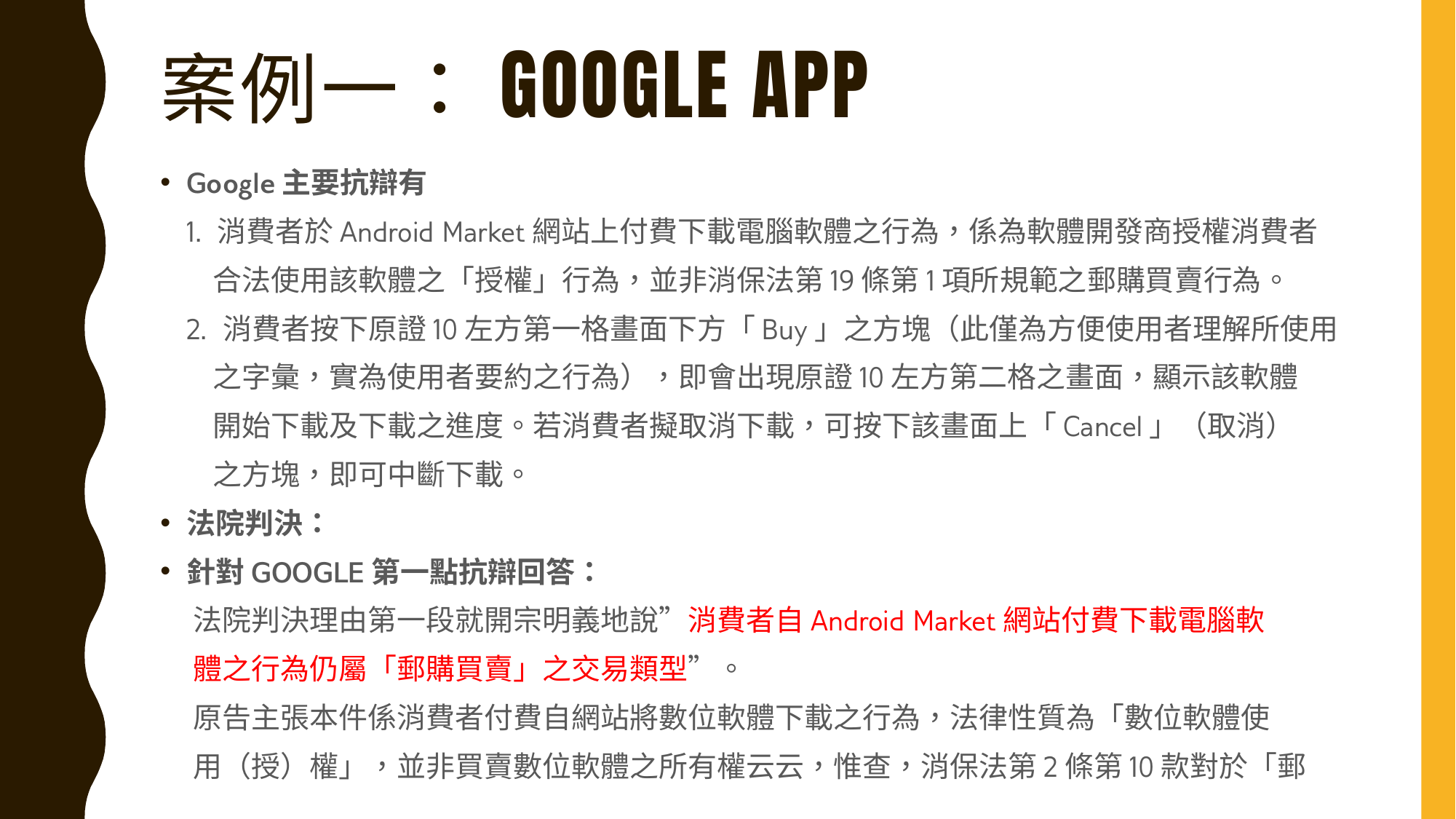

# 案例一：GOOGLE APP
Google主要抗辯有
   1. 消費者於Android Market網站上付費下載電腦軟體之行為，係為軟體開發商授權消費者
       合法使用該軟體之「授權」行為，並非消保法第19條第1項所規範之郵購買賣行為。
   2. 消費者按下原證10左方第一格畫面下方「Buy」之方塊（此僅為方便使用者理解所使用
       之字彙，實為使用者要約之行為），即會出現原證10左方第二格之畫面，顯示該軟體
       開始下載及下載之進度。若消費者擬取消下載，可按下該畫面上「Cancel」（取消）
       之方塊，即可中斷下載。
法院判決：
針對GOOGLE第一點抗辯回答：
    法院判決理由第一段就開宗明義地說”消費者自Android Market網站付費下載電腦軟
    體之行為仍屬「郵購買賣」之交易類型”。
    原告主張本件係消費者付費自網站將數位軟體下載之行為，法律性質為「數位軟體使
    用（授）權」，並非買賣數位軟體之所有權云云，惟查，消保法第2條第10款對於「郵